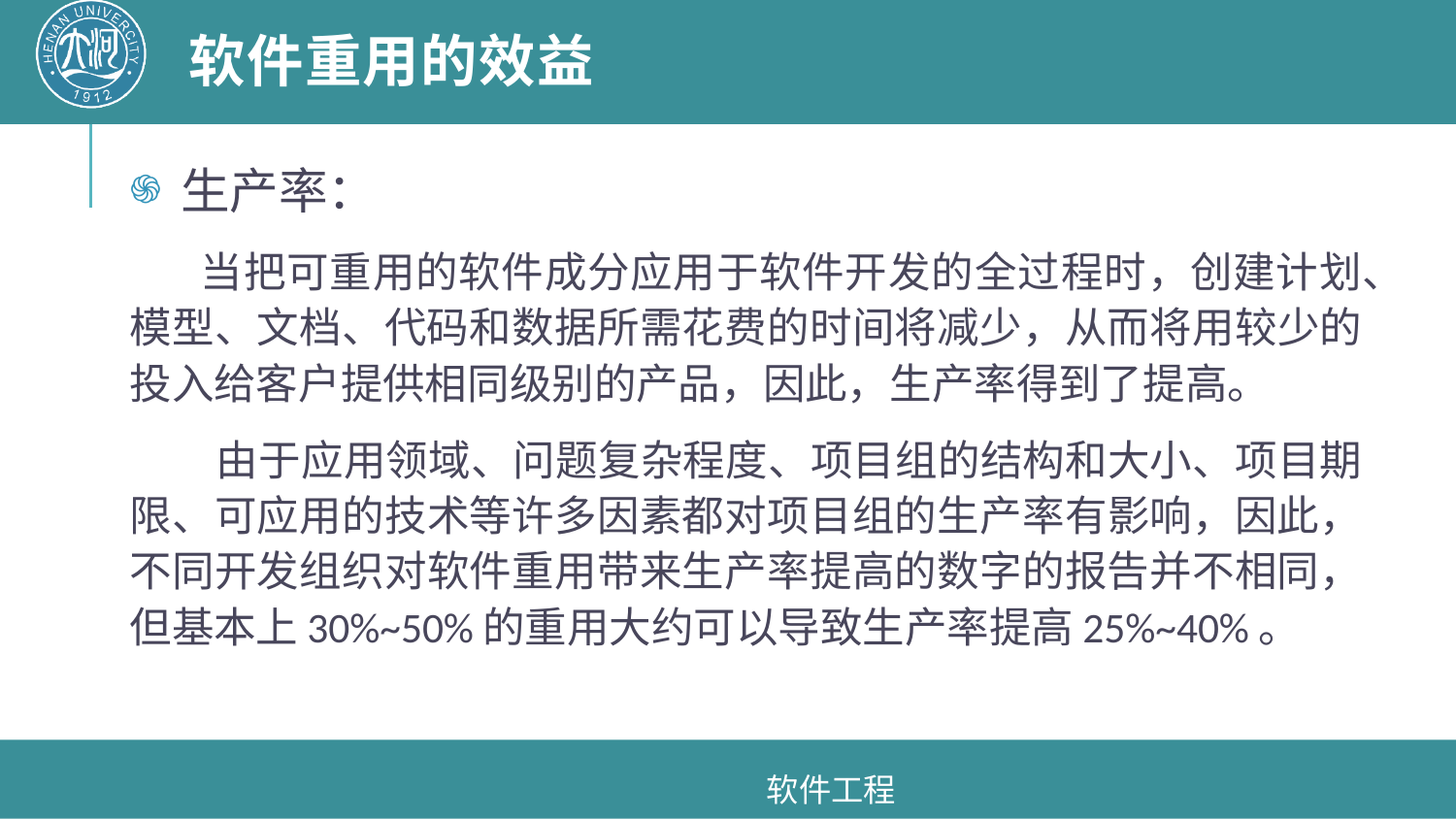

# 软件重用的效益
生产率：
      当把可重用的软件成分应用于软件开发的全过程时，创建计划、模型、文档、代码和数据所需花费的时间将减少，从而将用较少的投入给客户提供相同级别的产品，因此，生产率得到了提高。
        由于应用领域、问题复杂程度、项目组的结构和大小、项目期限、可应用的技术等许多因素都对项目组的生产率有影响，因此，不同开发组织对软件重用带来生产率提高的数字的报告并不相同，但基本上30%~50%的重用大约可以导致生产率提高25%~40%。

软件工程
191